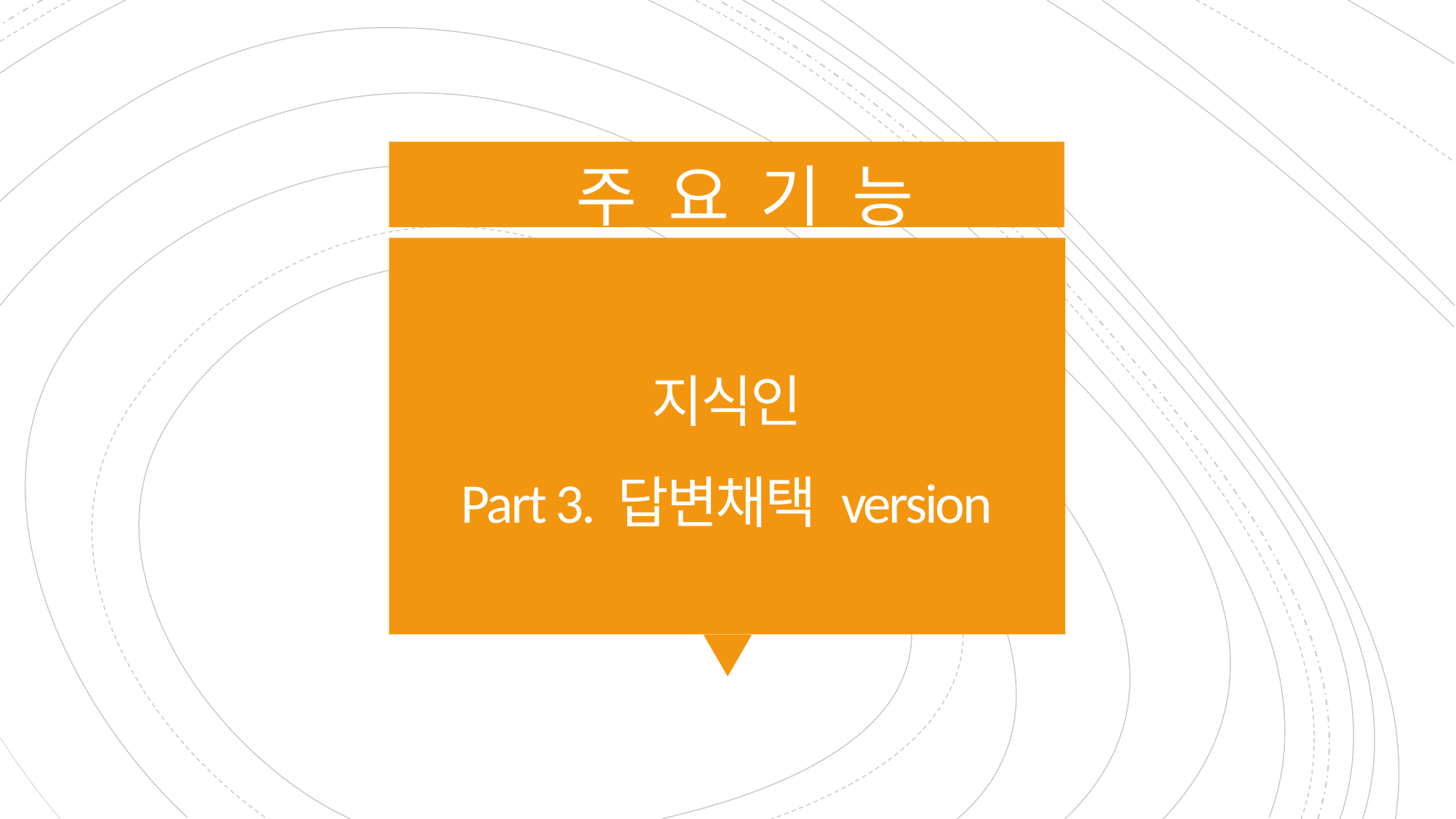

주  요  기  능
# 지식인 Part 3. 답변채택 version